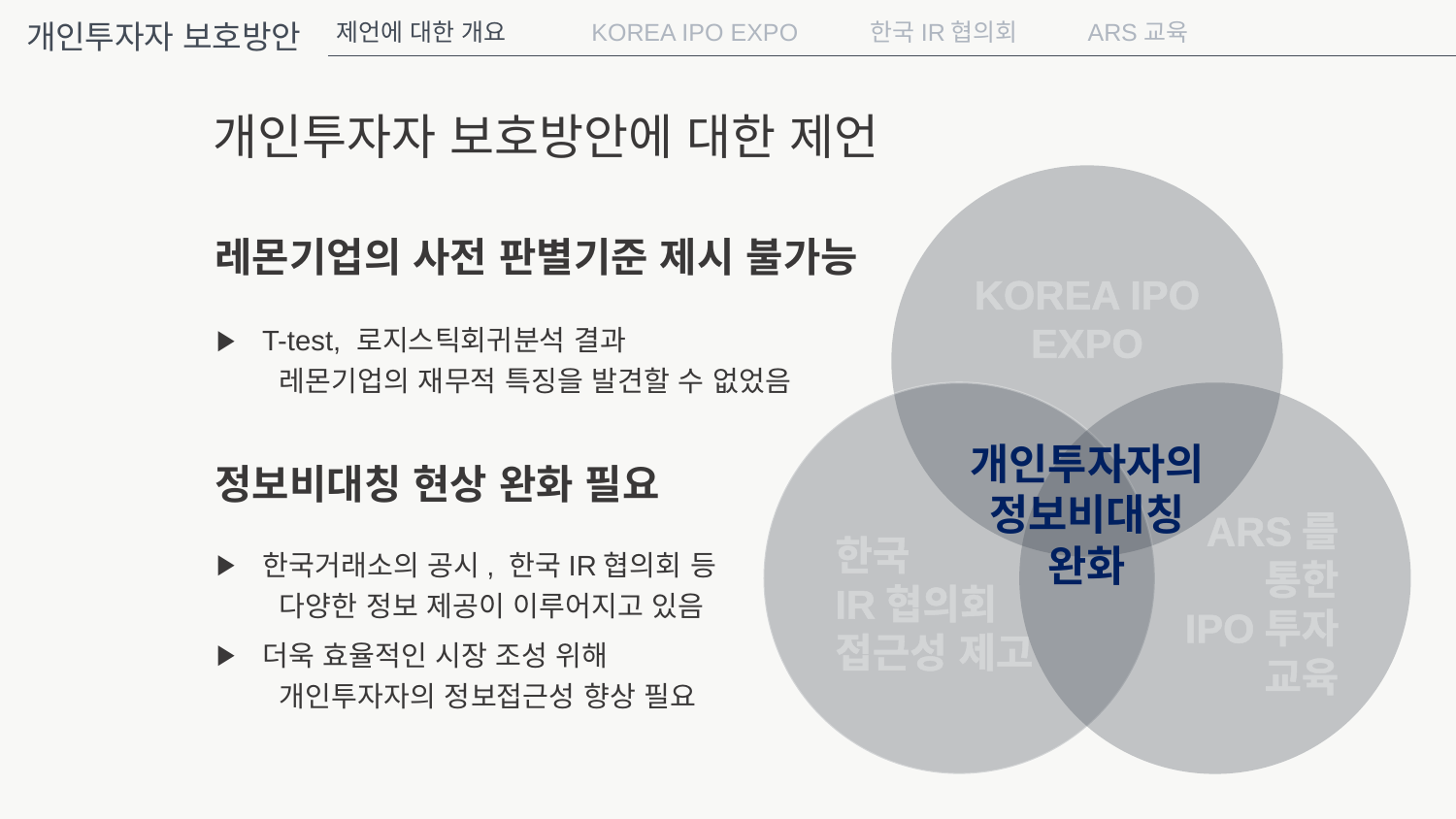

개인투자자 보호방안
제언에 대한 개요
KOREA IPO EXPO
한국IR협의회
ARS교육
개인투자자 보호방안에 대한 제언
KOREA IPO EXPO

레몬기업의 사전 판별기준 제시 불가능
T-test, 로지스틱회귀분석 결과
       레몬기업의 재무적 특징을 발견할 수 없었음

한국
IR협의회
접근성 제고

ARS를
통한
IPO투자
교육
개인투자자의
정보비대칭
완화
정보비대칭 현상 완화 필요
한국거래소의 공시, 한국IR협의회 등
       다양한 정보 제공이 이루어지고 있음

더욱 효율적인 시장 조성 위해
       개인투자자의 정보접근성 향상 필요